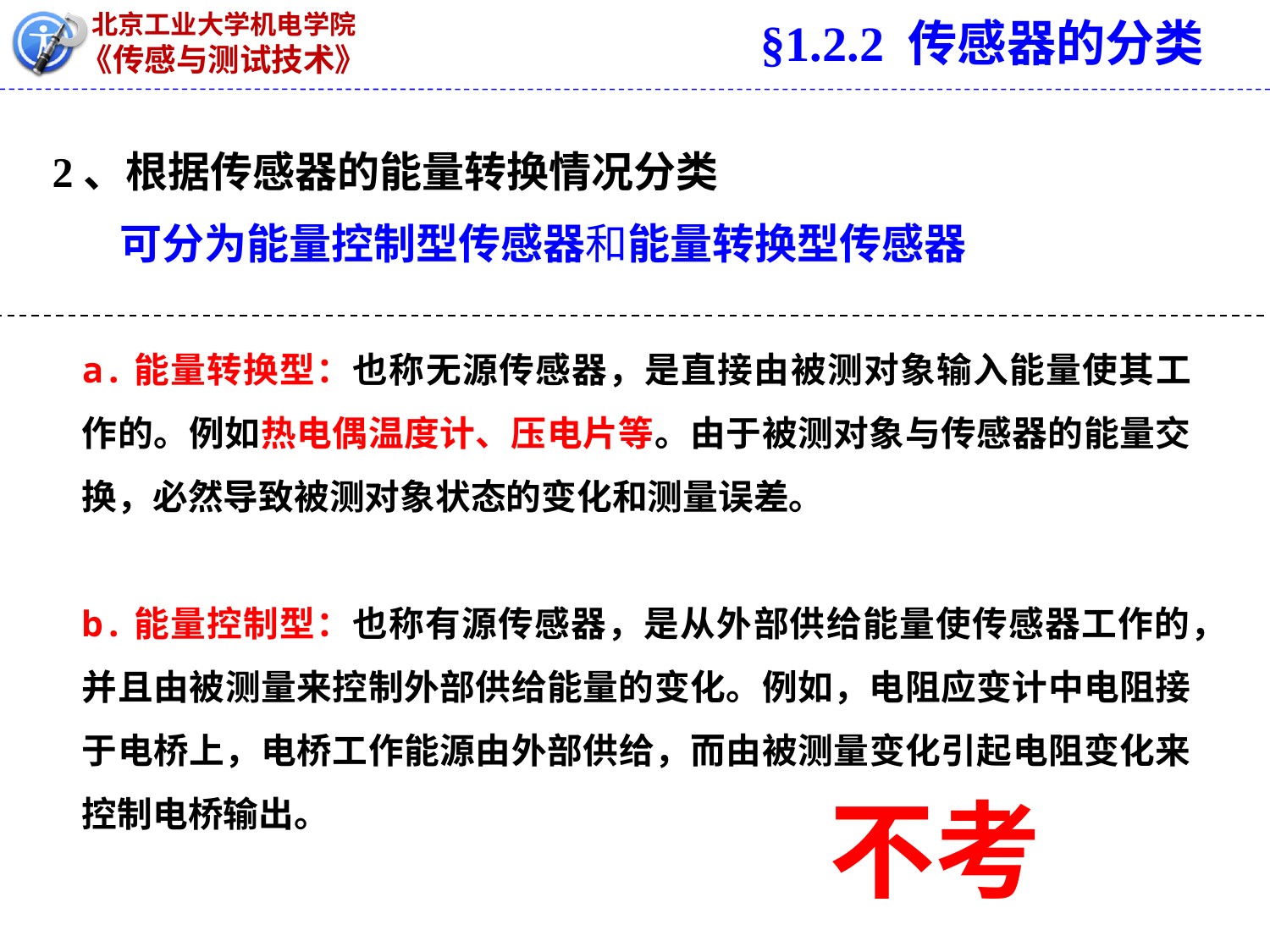

§1.2.2 传感器的分类
2、根据传感器的能量转换情况分类
      可分为能量控制型传感器和能量转换型传感器
a.能量转换型：也称无源传感器，是直接由被测对象输入能量使其工作的。例如热电偶温度计、压电片等。由于被测对象与传感器的能量交换，必然导致被测对象状态的变化和测量误差。

b.能量控制型：也称有源传感器，是从外部供给能量使传感器工作的，并且由被测量来控制外部供给能量的变化。例如，电阻应变计中电阻接于电桥上，电桥工作能源由外部供给，而由被测量变化引起电阻变化来控制电桥输出。
不考